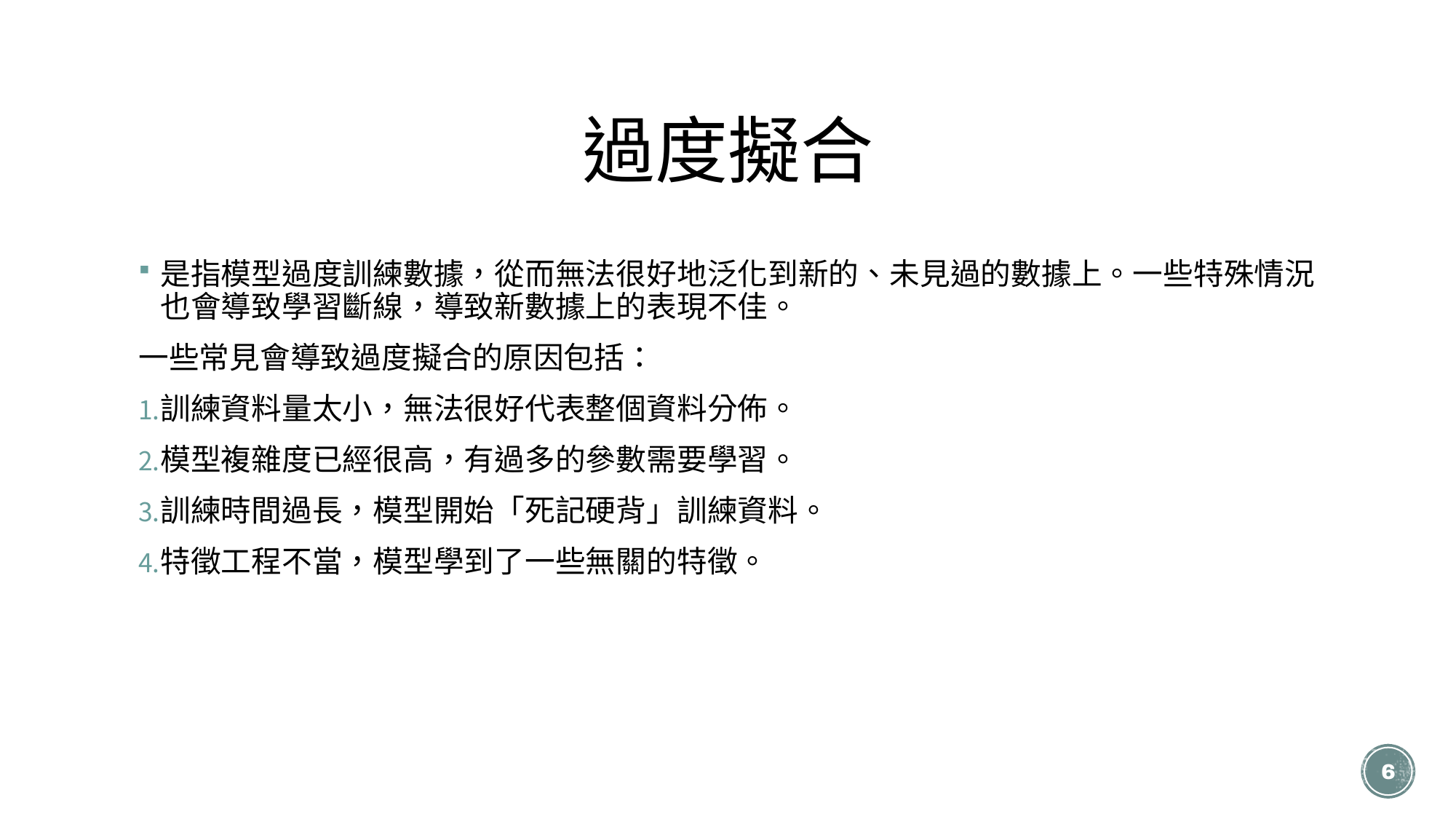

# 過度擬合
是指模型過度訓練數據，從而無法很好地泛化到新的、未見過的數據上。一些特殊情況也會導致學習斷線，導致新數據上的表現不佳。
一些常見會導致過度擬合的原因包括：
訓練資料量太小，無法很好代表整個資料分佈。
模型複雜度已經很高，有過多的參數需要學習。
訓練時間過長，模型開始「死記硬背」訓練資料。
特徵工程不當，模型學到了一些無關的特徵。

6